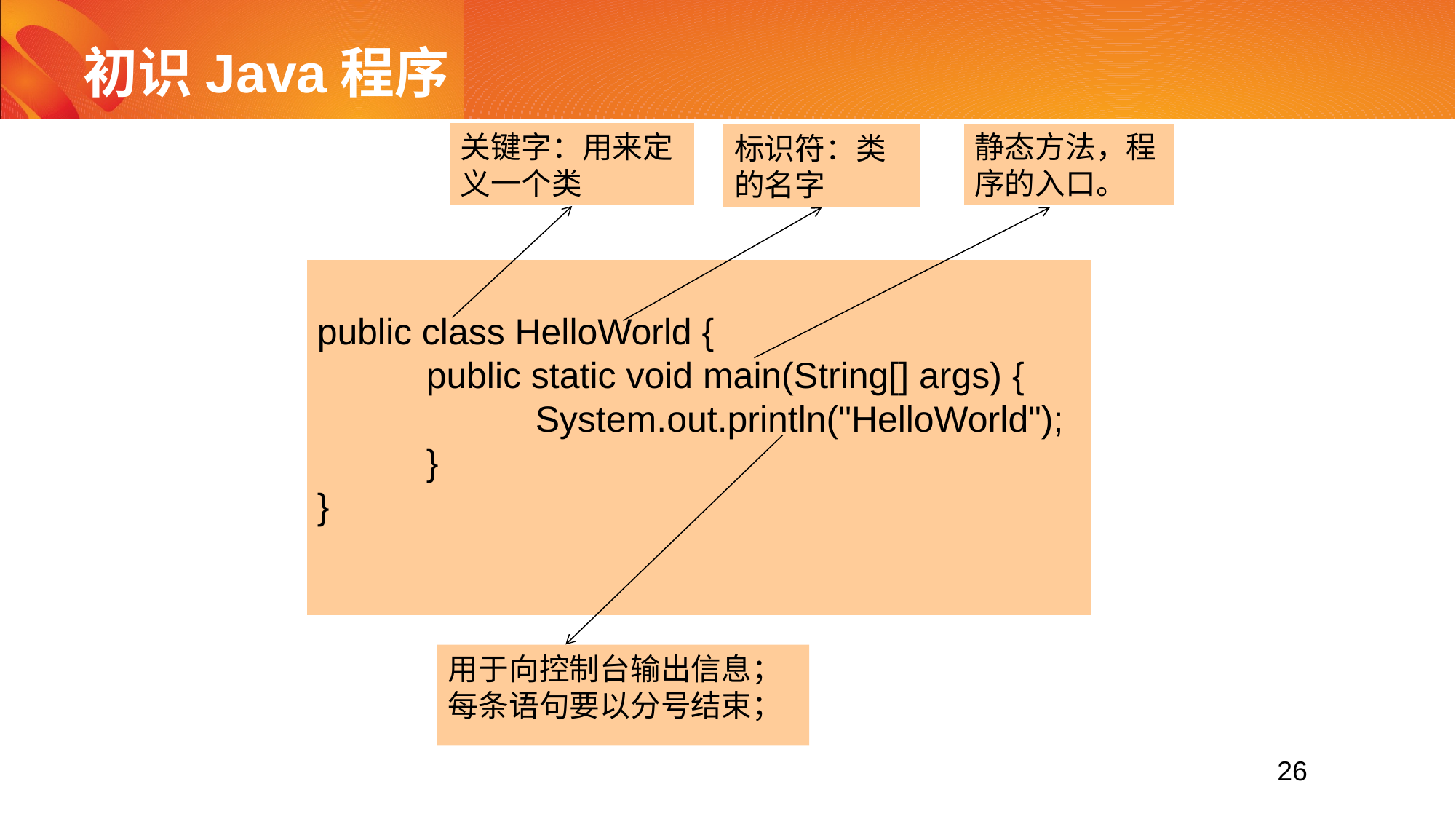

# 初识Java程序
关键字：用来定义一个类
静态方法，程序的入口。
标识符：类的名字

public class HelloWorld {
	public static void main(String[] args) {
		System.out.println("HelloWorld");
	}
}
用于向控制台输出信息；
每条语句要以分号结束；